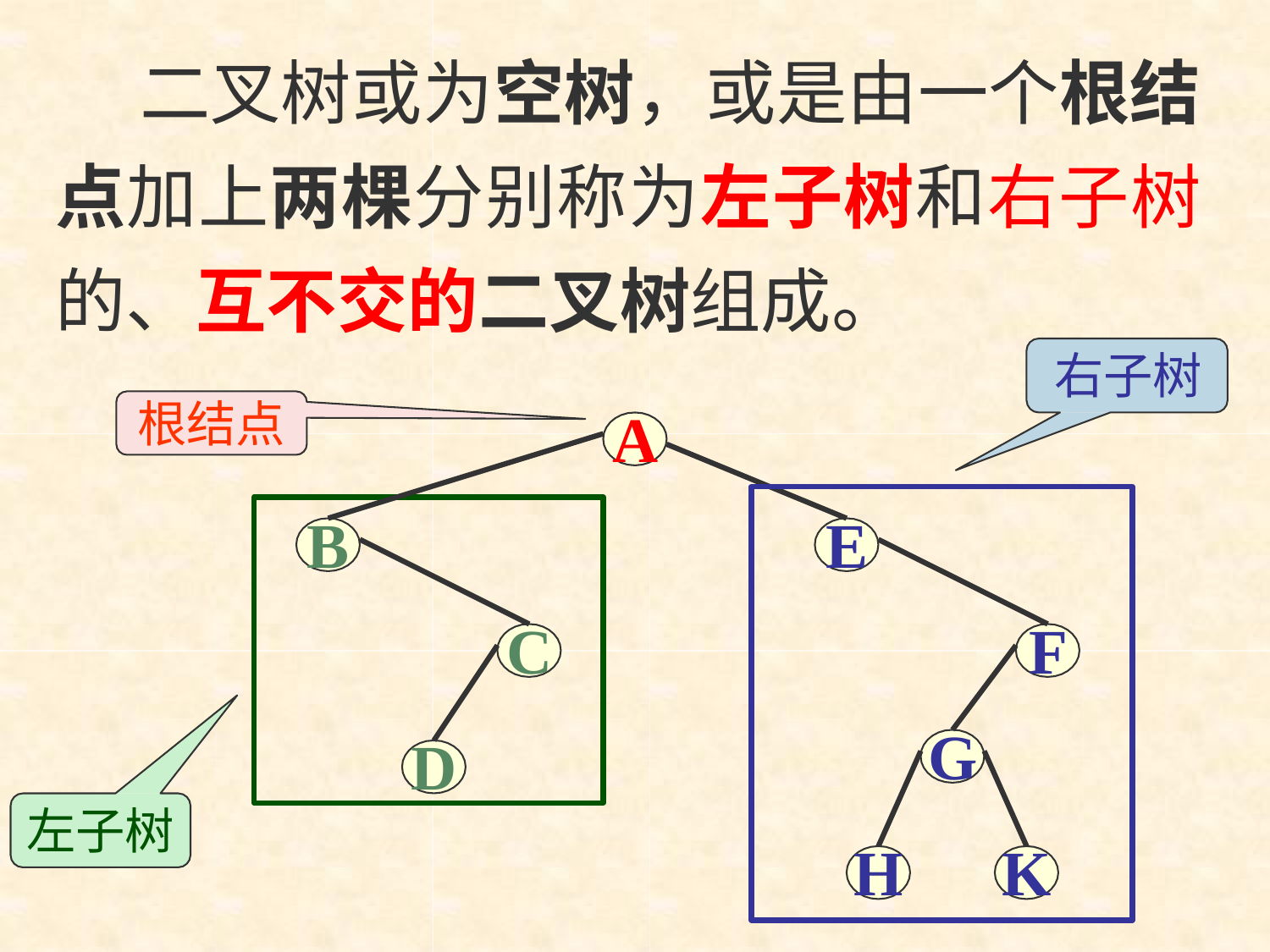

# 二叉树或为空树，或是由一个根结 点加上两棵分别称为左子树和右子树 的、互不交的二叉树组成。
右子树

根结点

A

B
C
D
E

F

G

左子树
H	K